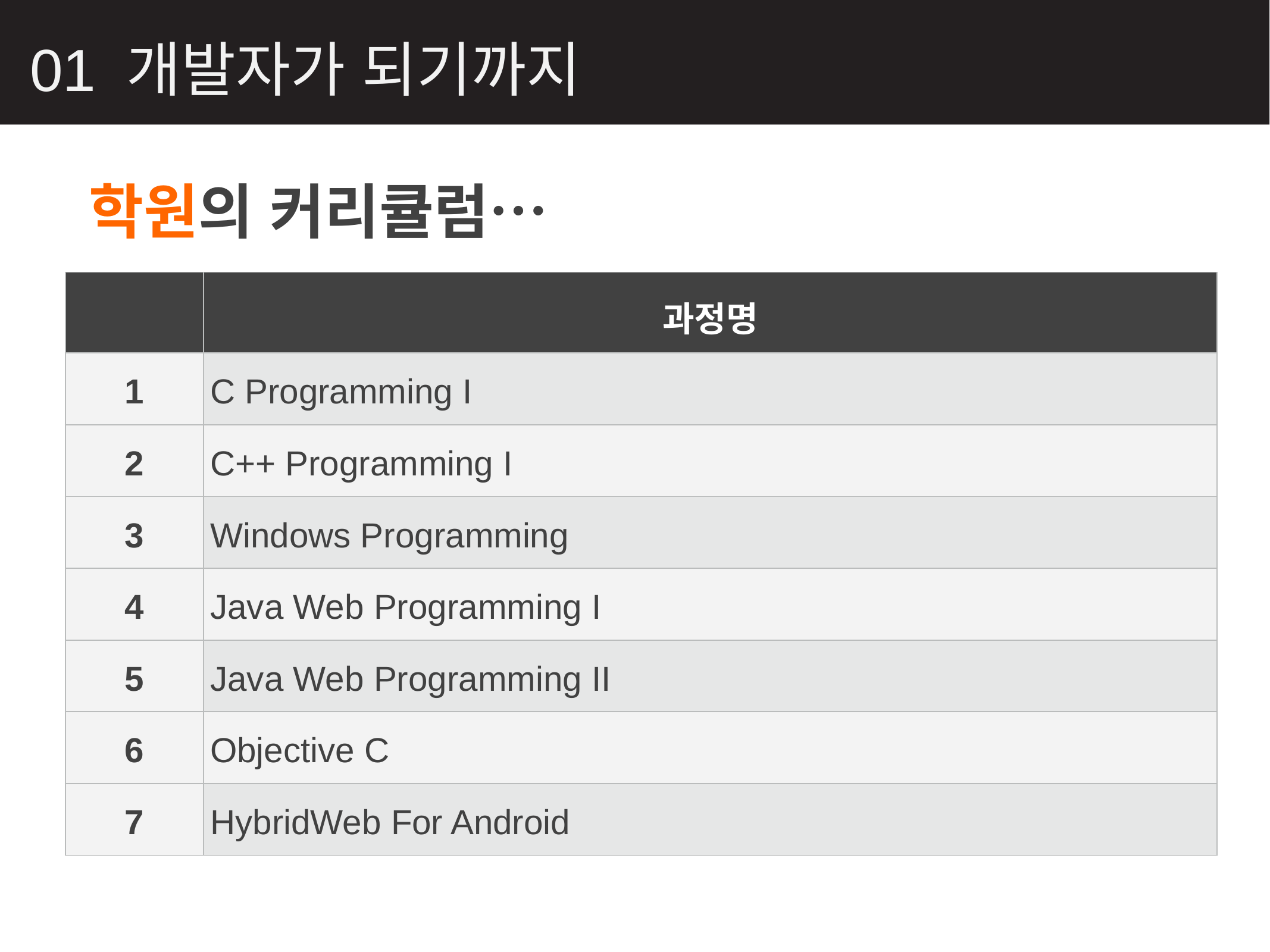

01 개발자가 되기까지
학원의 커리큘럼…
|  | 과정명 |
| --- | --- |
| 1 | C Programming I |
| 2 | C++ Programming I |
| 3 | Windows Programming |
| 4 | Java Web Programming I |
| 5 | Java Web Programming II |
| 6 | Objective C |
| 7 | HybridWeb For Android |